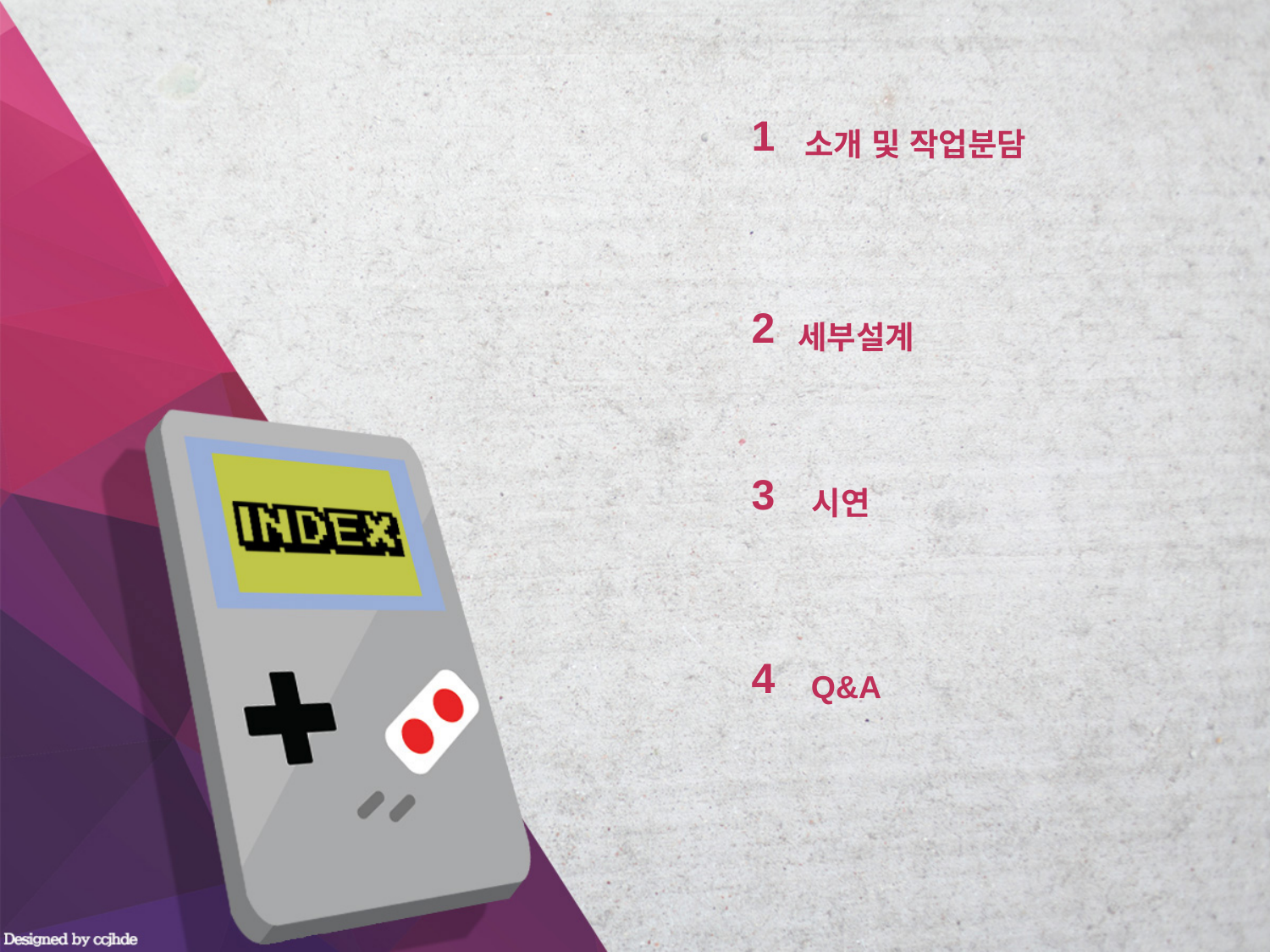

1
소개 및 작업분담

세부설계
2

3
시연

4
Q&A